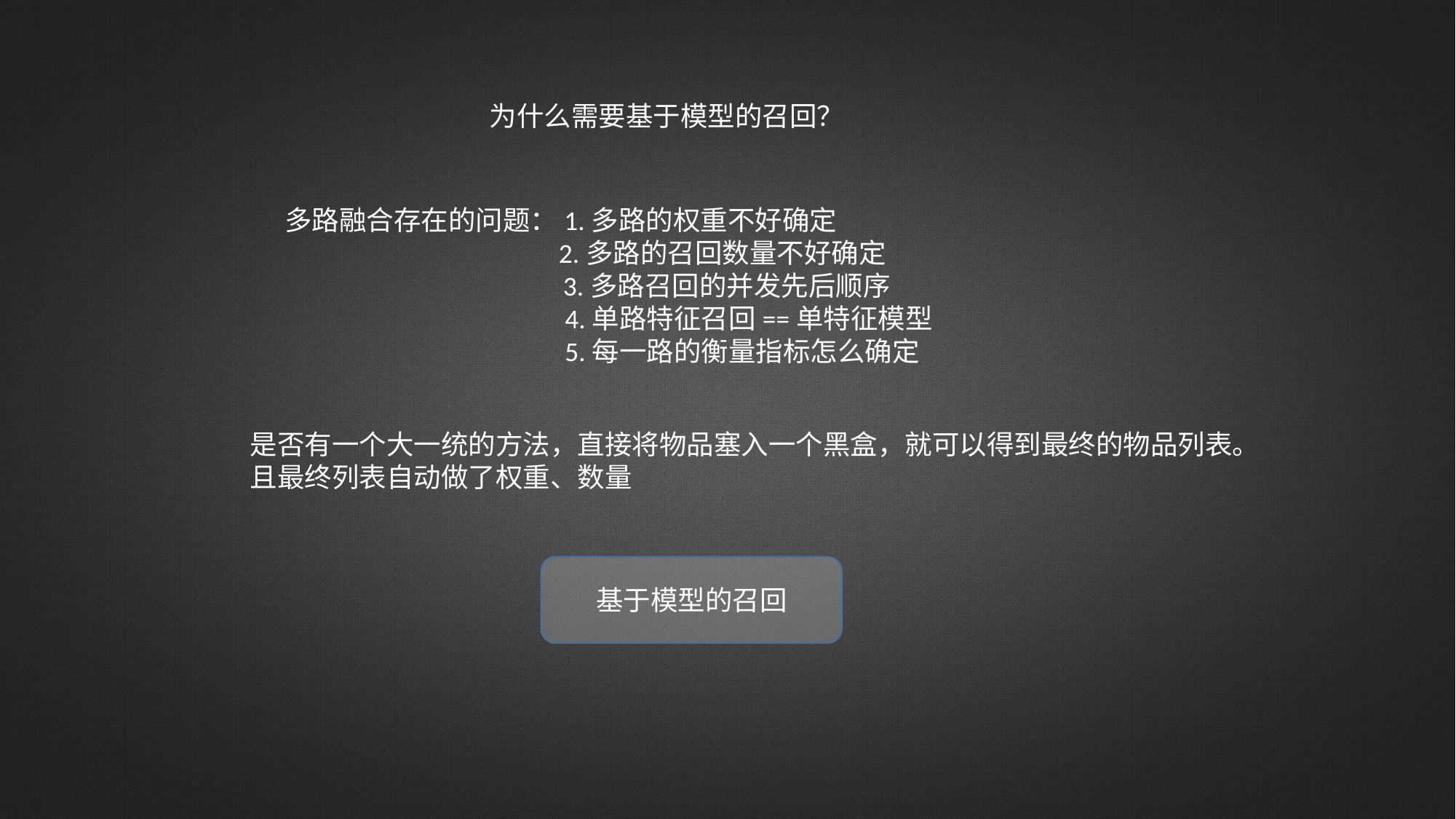

为什么需要基于模型的召回？
多路融合存在的问题：1.多路的权重不好确定
		         2.多路的召回数量不好确定
                                             3.多路召回的并发先后顺序
		          4.单路特征召回==单特征模型
		          5.每一路的衡量指标怎么确定
是否有一个大一统的方法，直接将物品塞入一个黑盒，就可以得到最终的物品列表。
且最终列表自动做了权重、数量
基于模型的召回